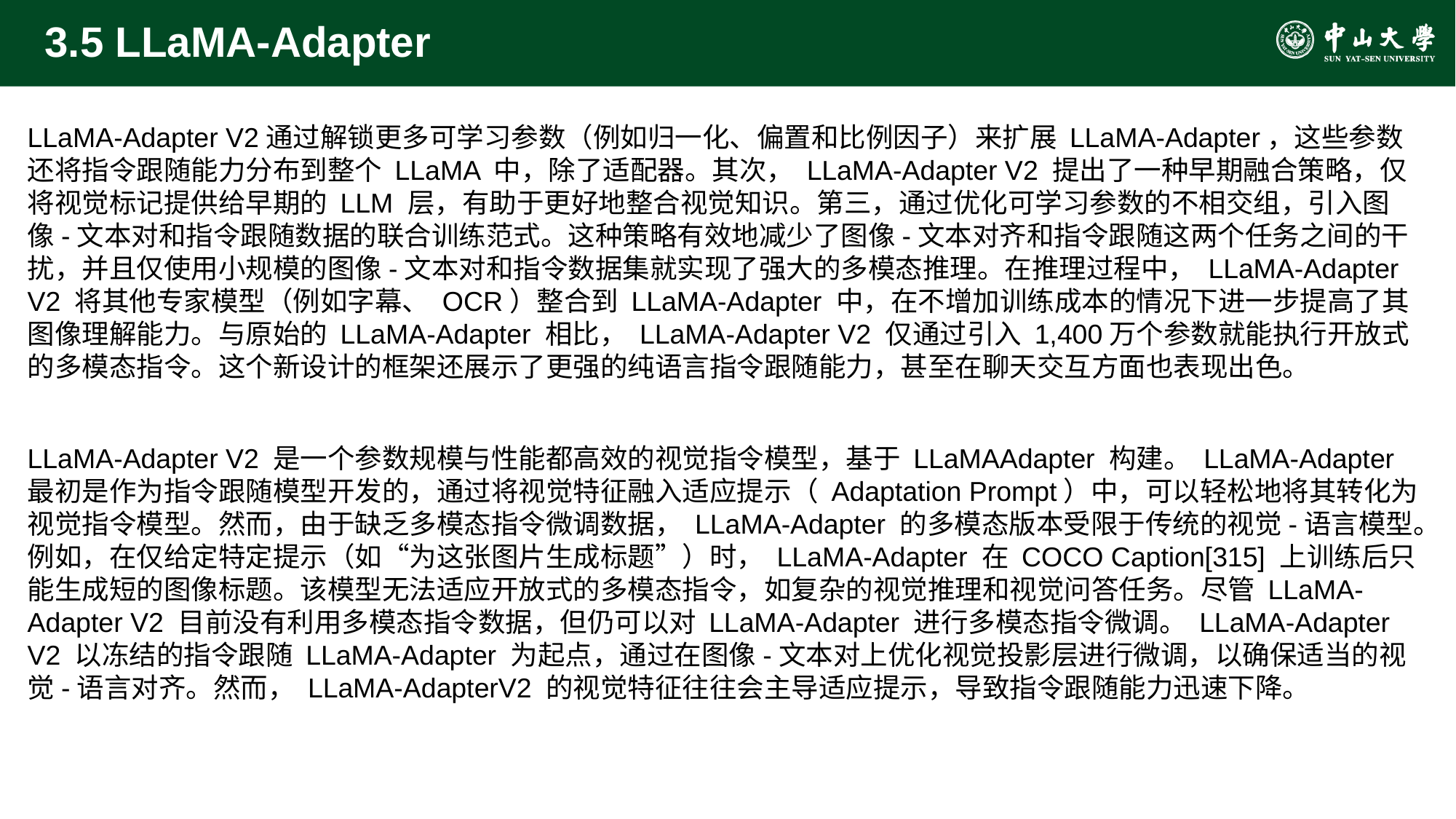

# 3.5 LLaMA-Adapter
LLaMA-Adapter V2通过解锁更多可学习参数（例如归一化、偏置和比例因子）来扩展 LLaMA-Adapter，这些参数还将指令跟随能力分布到整个 LLaMA 中，除了适配器。其次， LLaMA-Adapter V2 提出了一种早期融合策略，仅将视觉标记提供给早期的 LLM 层，有助于更好地整合视觉知识。第三，通过优化可学习参数的不相交组，引入图像-文本对和指令跟随数据的联合训练范式。这种策略有效地减少了图像-文本对齐和指令跟随这两个任务之间的干扰，并且仅使用小规模的图像-文本对和指令数据集就实现了强大的多模态推理。在推理过程中， LLaMA-Adapter V2 将其他专家模型（例如字幕、 OCR）整合到 LLaMA-Adapter 中，在不增加训练成本的情况下进一步提高了其图像理解能力。与原始的 LLaMA-Adapter 相比， LLaMA-Adapter V2 仅通过引入 1,400万个参数就能执行开放式的多模态指令。这个新设计的框架还展示了更强的纯语言指令跟随能力，甚至在聊天交互方面也表现出色。
LLaMA-Adapter V2 是一个参数规模与性能都高效的视觉指令模型，基于 LLaMAAdapter 构建。 LLaMA-Adapter 最初是作为指令跟随模型开发的，通过将视觉特征融入适应提示（ Adaptation Prompt）中，可以轻松地将其转化为视觉指令模型。然而，由于缺乏多模态指令微调数据， LLaMA-Adapter 的多模态版本受限于传统的视觉-语言模型。例如，在仅给定特定提示（如“为这张图片生成标题”）时， LLaMA-Adapter 在 COCO Caption[315] 上训练后只
能生成短的图像标题。该模型无法适应开放式的多模态指令，如复杂的视觉推理和视觉问答任务。尽管 LLaMA-Adapter V2 目前没有利用多模态指令数据，但仍可以对 LLaMA-Adapter 进行多模态指令微调。 LLaMA-Adapter V2 以冻结的指令跟随 LLaMA-Adapter 为起点，通过在图像-文本对上优化视觉投影层进行微调，以确保适当的视觉-语言对齐。然而， LLaMA-AdapterV2 的视觉特征往往会主导适应提示，导致指令跟随能力迅速下降。